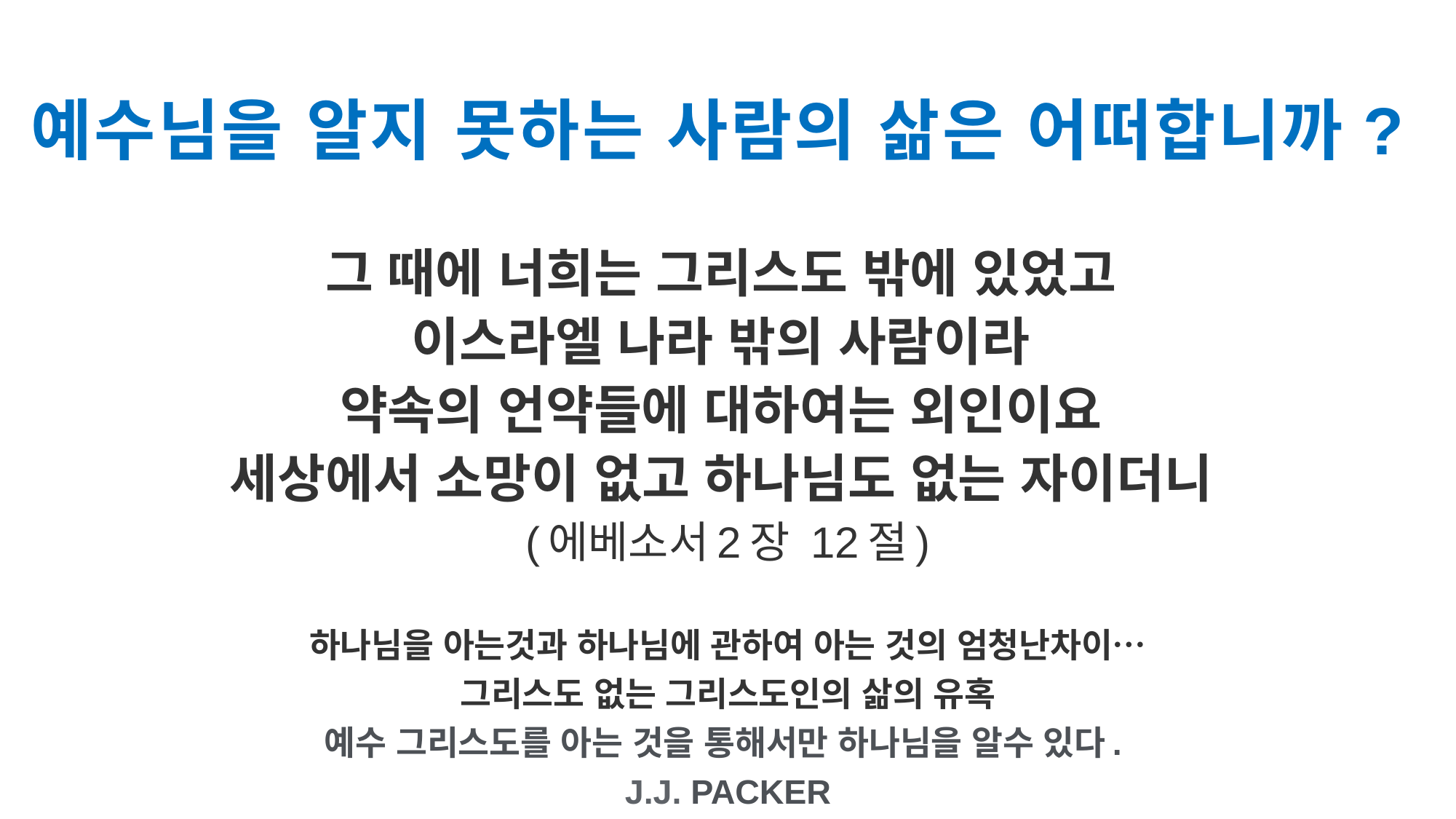

# 예수님을 알지 못하는 사람의 삶은 어떠합니까?
그 때에 너희는 그리스도 밖에 있었고
이스라엘 나라 밖의 사람이라
약속의 언약들에 대하여는 외인이요
세상에서 소망이 없고 하나님도 없는 자이더니
(에베소서2장 12절)

하나님을 아는것과 하나님에 관하여 아는 것의 엄청난차이…
그리스도 없는 그리스도인의 삶의 유혹
예수 그리스도를 아는 것을 통해서만 하나님을 알수 있다.
J.J. PACKER